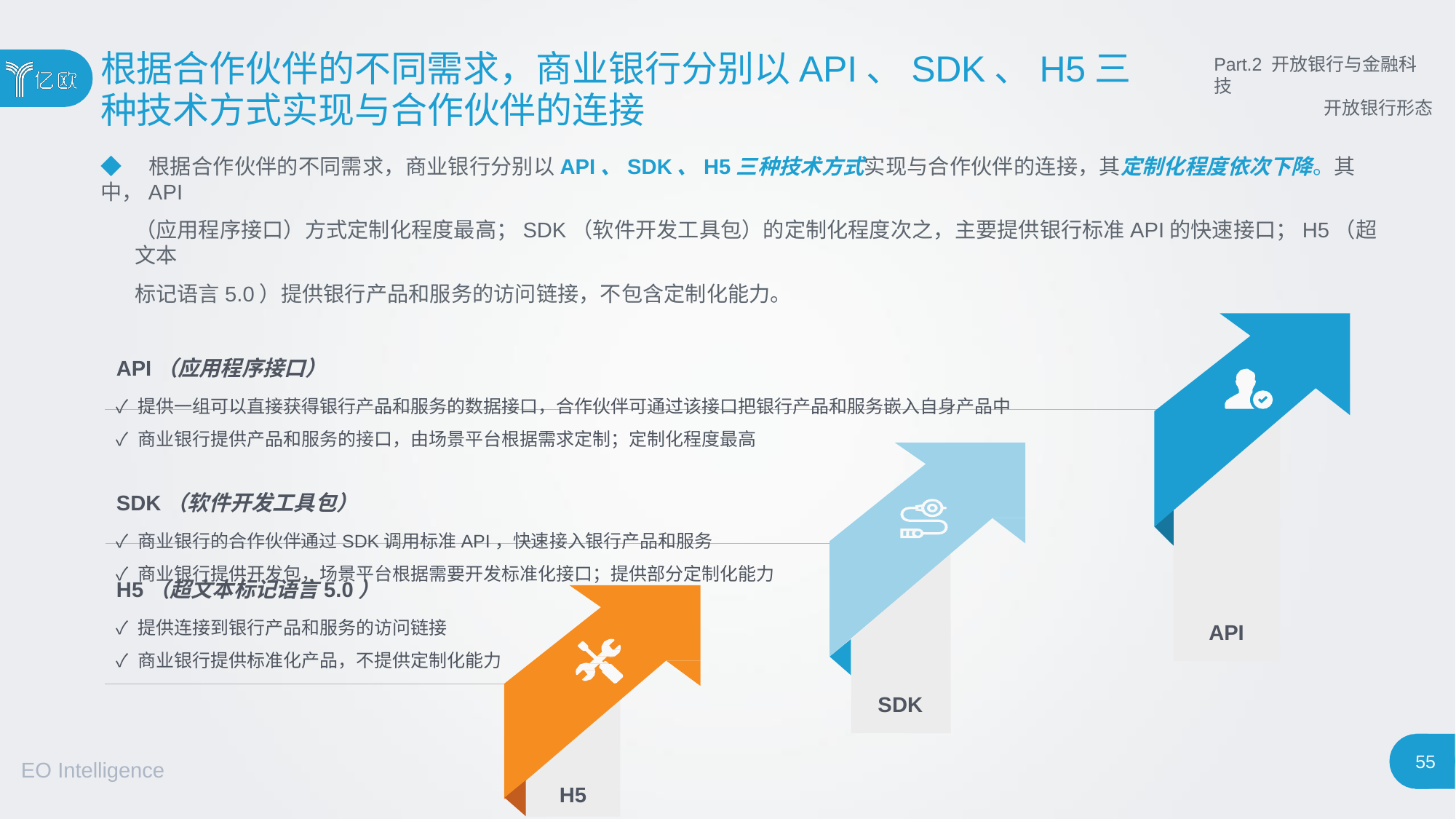

# 根据合作伙伴的不同需求，商业银行分别以API、SDK、H5三
种技术方式实现与合作伙伴的连接
Part.2 开放银行与金融科技
开放银行形态

◆ 根据合作伙伴的不同需求，商业银行分别以API、SDK、H5三种技术方式实现与合作伙伴的连接，其定制化程度依次下降。其中，API
（应用程序接口）方式定制化程度最高；SDK（软件开发工具包）的定制化程度次之，主要提供银行标准API的快速接口；H5（超文本
标记语言5.0）提供银行产品和服务的访问链接，不包含定制化能力。

API（应用程序接口）
✓ 提供一组可以直接获得银行产品和服务的数据接口，合作伙伴可通过该接口把银行产品和服务嵌入自身产品中
✓ 商业银行提供产品和服务的接口，由场景平台根据需求定制；定制化程度最高

SDK（软件开发工具包）
✓ 商业银行的合作伙伴通过SDK调用标准API，快速接入银行产品和服务
✓ 商业银行提供开发包，场景平台根据需要开发标准化接口；提供部分定制化能力

H5（超文本标记语言5.0）
✓ 提供连接到银行产品和服务的访问链接
✓ 商业银行提供标准化产品，不提供定制化能力

API

SDK

55

EO Intelligence

H5